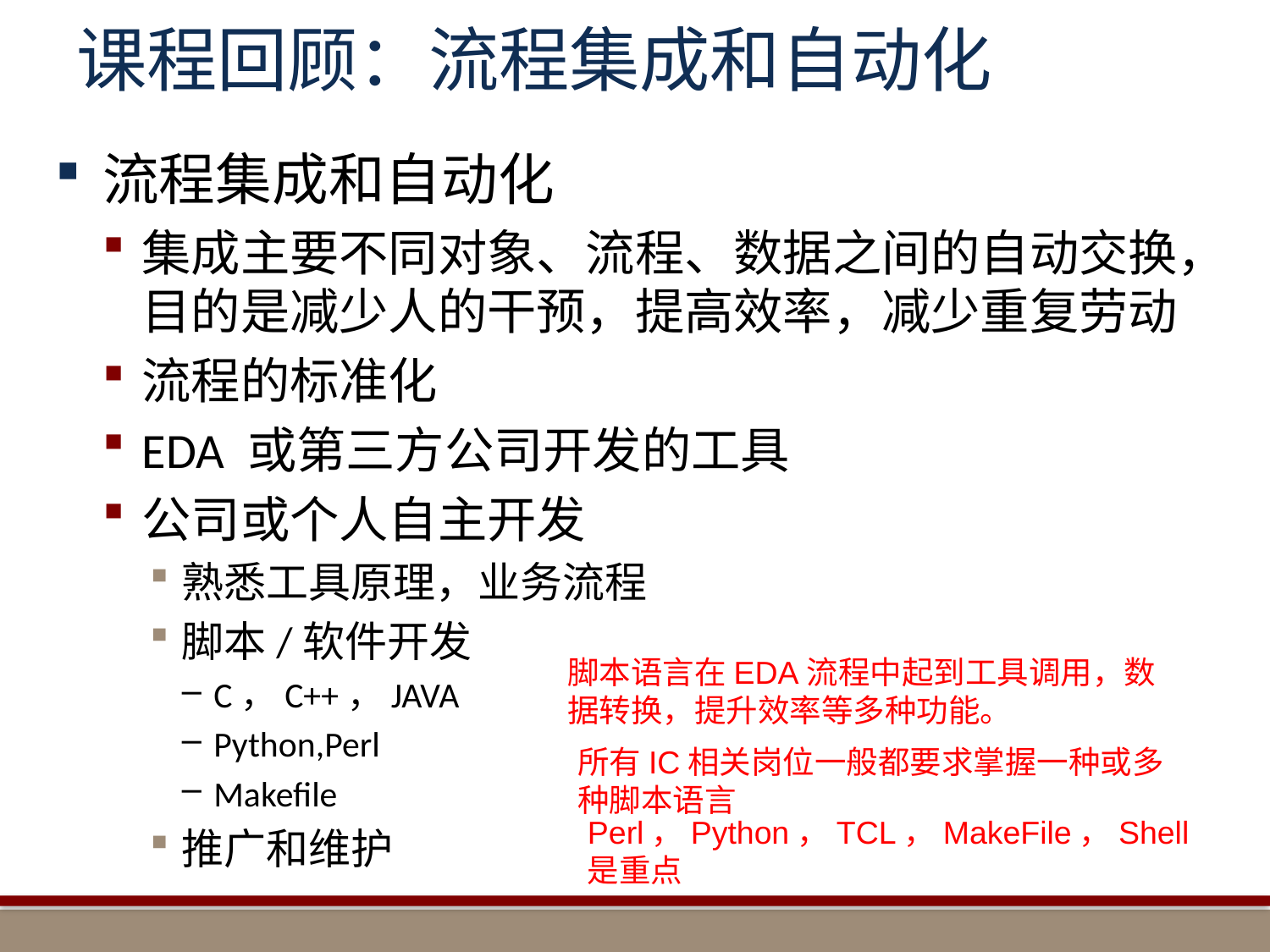

# 课程回顾：流程集成和自动化
流程集成和自动化
集成主要不同对象、流程、数据之间的自动交换，目的是减少人的干预，提高效率，减少重复劳动
流程的标准化
EDA 或第三方公司开发的工具
公司或个人自主开发
熟悉工具原理，业务流程
脚本/软件开发
C，C++，JAVA
Python,Perl
Makefile
推广和维护

脚本语言在EDA流程中起到工具调用，数据转换，提升效率等多种功能。
所有IC相关岗位一般都要求掌握一种或多种脚本语言
Perl，Python，TCL，MakeFile，Shell 是重点